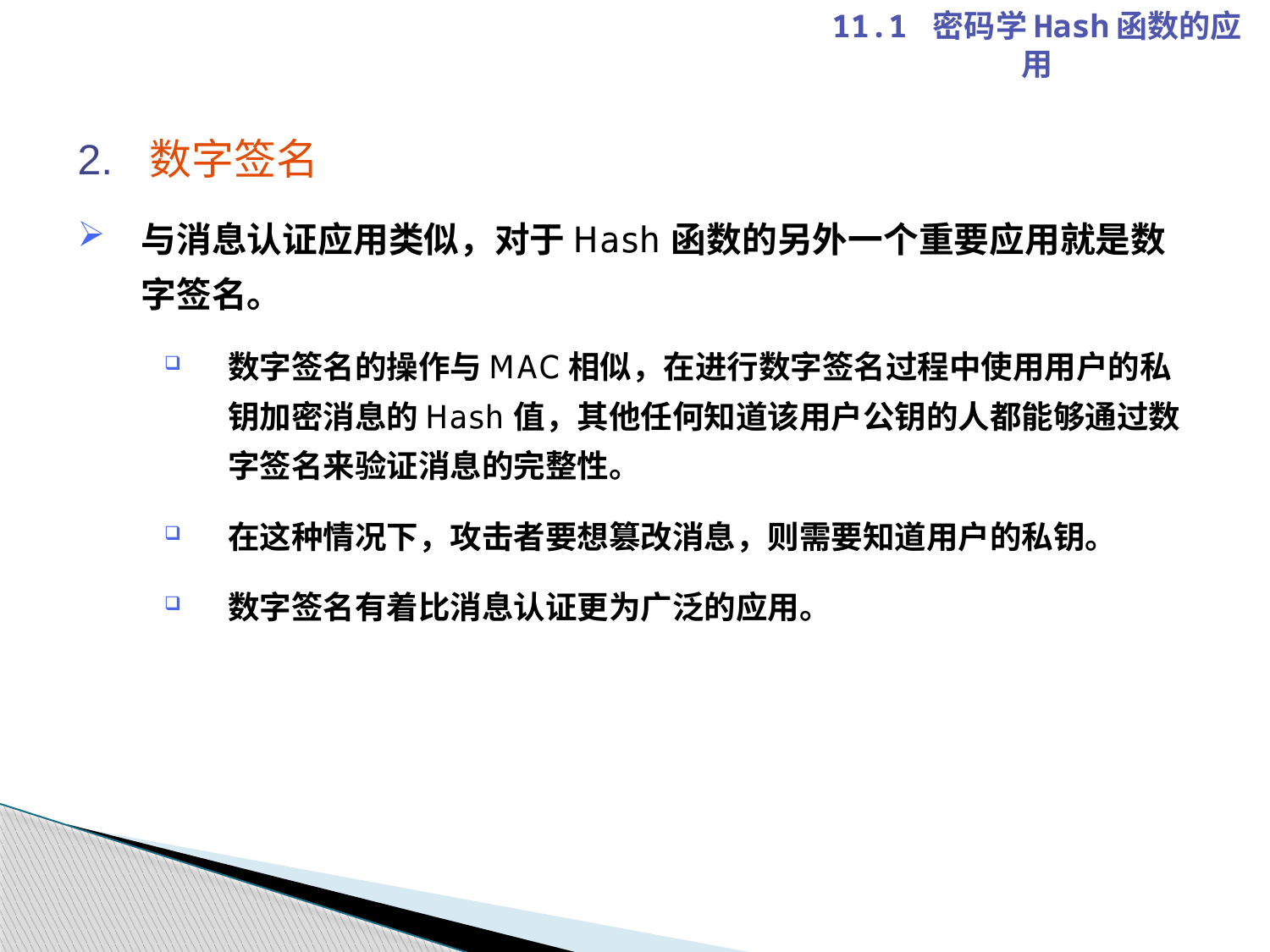

11.1 密码学Hash函数的应用
数字签名
与消息认证应用类似，对于Hash函数的另外一个重要应用就是数字签名。
数字签名的操作与MAC相似，在进行数字签名过程中使用用户的私钥加密消息的Hash值，其他任何知道该用户公钥的人都能够通过数字签名来验证消息的完整性。
在这种情况下，攻击者要想篡改消息，则需要知道用户的私钥。
数字签名有着比消息认证更为广泛的应用。